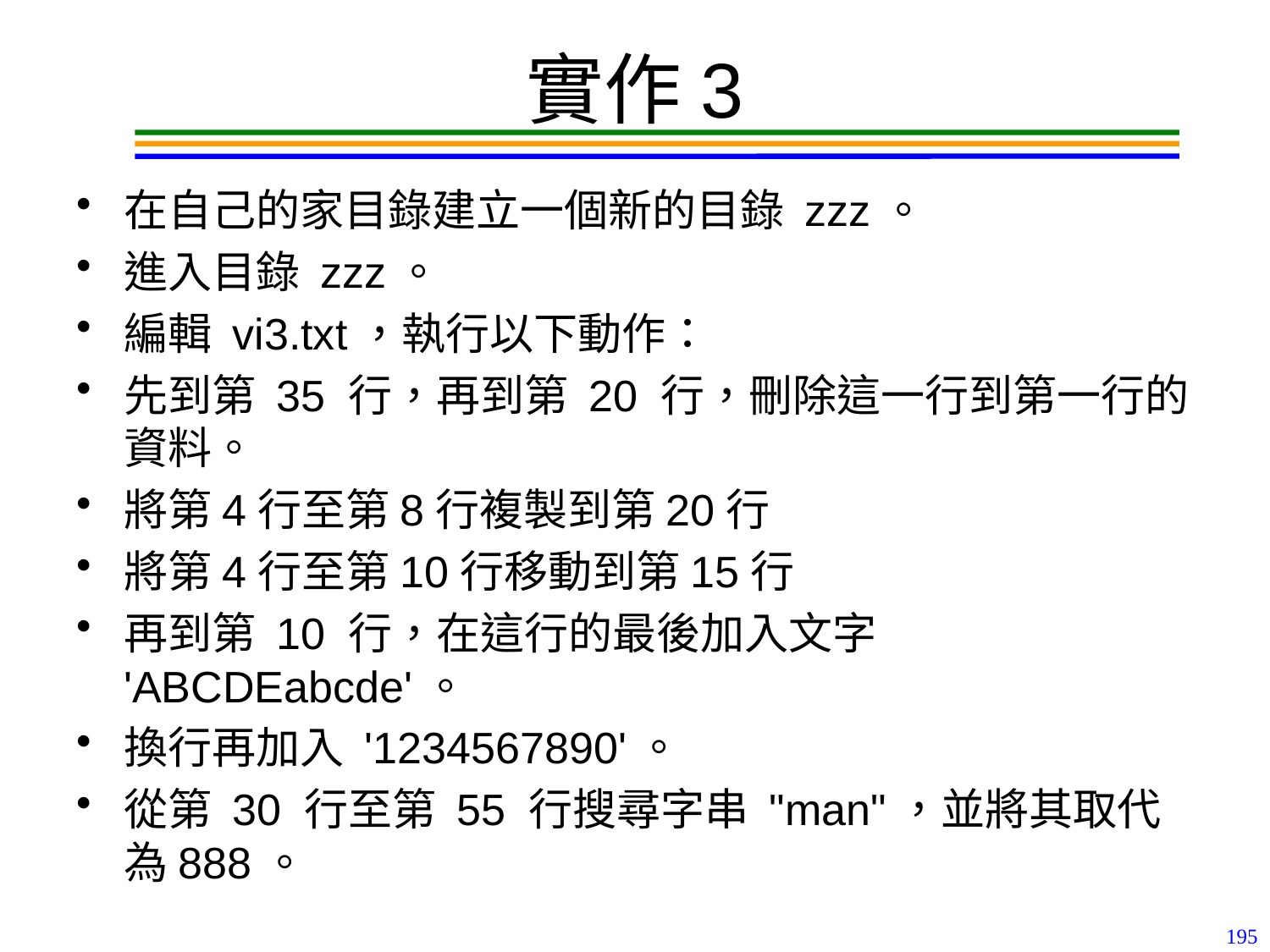

# 實作3
在自己的家目錄建立一個新的目錄 zzz。
進入目錄 zzz。
編輯 vi3.txt，執行以下動作：
先到第 35 行，再到第 20 行，刪除這一行到第一行的資料。
將第4行至第8行複製到第20行
將第4行至第10行移動到第15行
再到第 10 行，在這行的最後加入文字 'ABCDEabcde'。
換行再加入 '1234567890'。
從第 30 行至第 55 行搜尋字串 "man"，並將其取代為888。

195